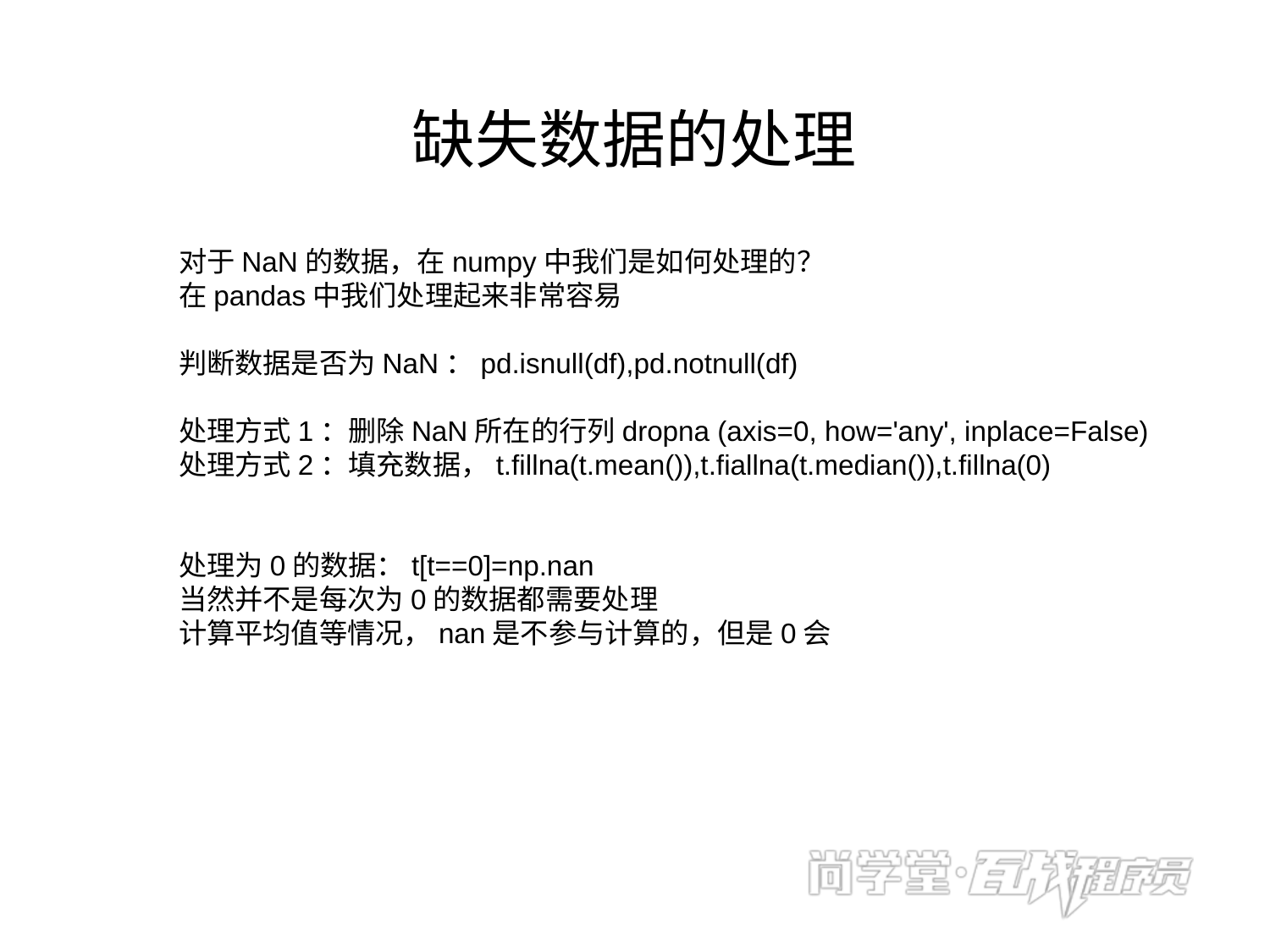

# 缺失数据的处理
对于NaN的数据，在numpy中我们是如何处理的？
在pandas中我们处理起来非常容易

判断数据是否为NaN：pd.isnull(df),pd.notnull(df)

处理方式1：删除NaN所在的行列dropna (axis=0, how='any', inplace=False)
处理方式2：填充数据，t.fillna(t.mean()),t.fiallna(t.median()),t.fillna(0)

处理为0的数据：t[t==0]=np.nan
当然并不是每次为0的数据都需要处理
计算平均值等情况，nan是不参与计算的，但是0会